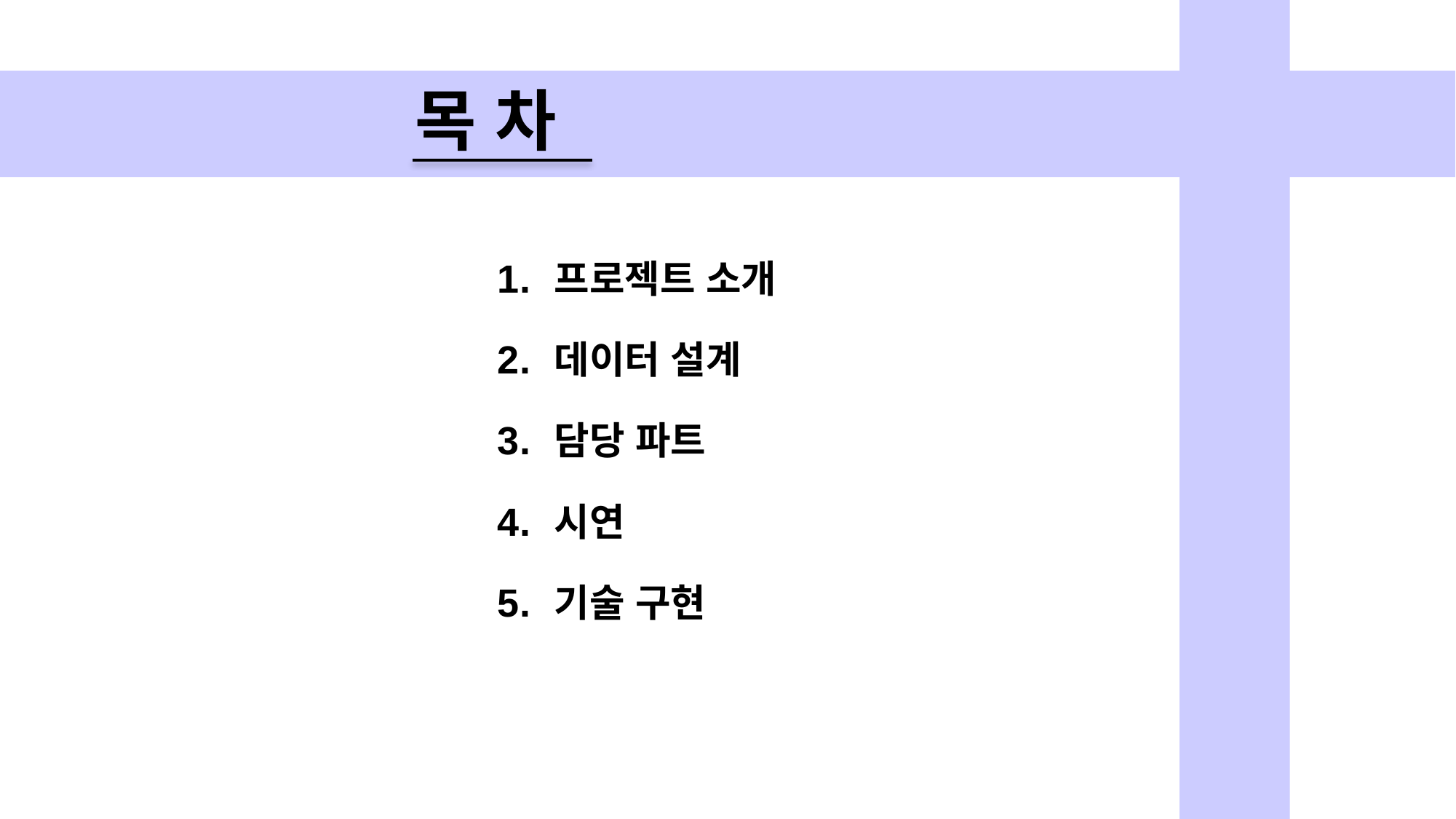

# 목 차

프로젝트 소개
데이터 설계
담당 파트
시연
기술 구현